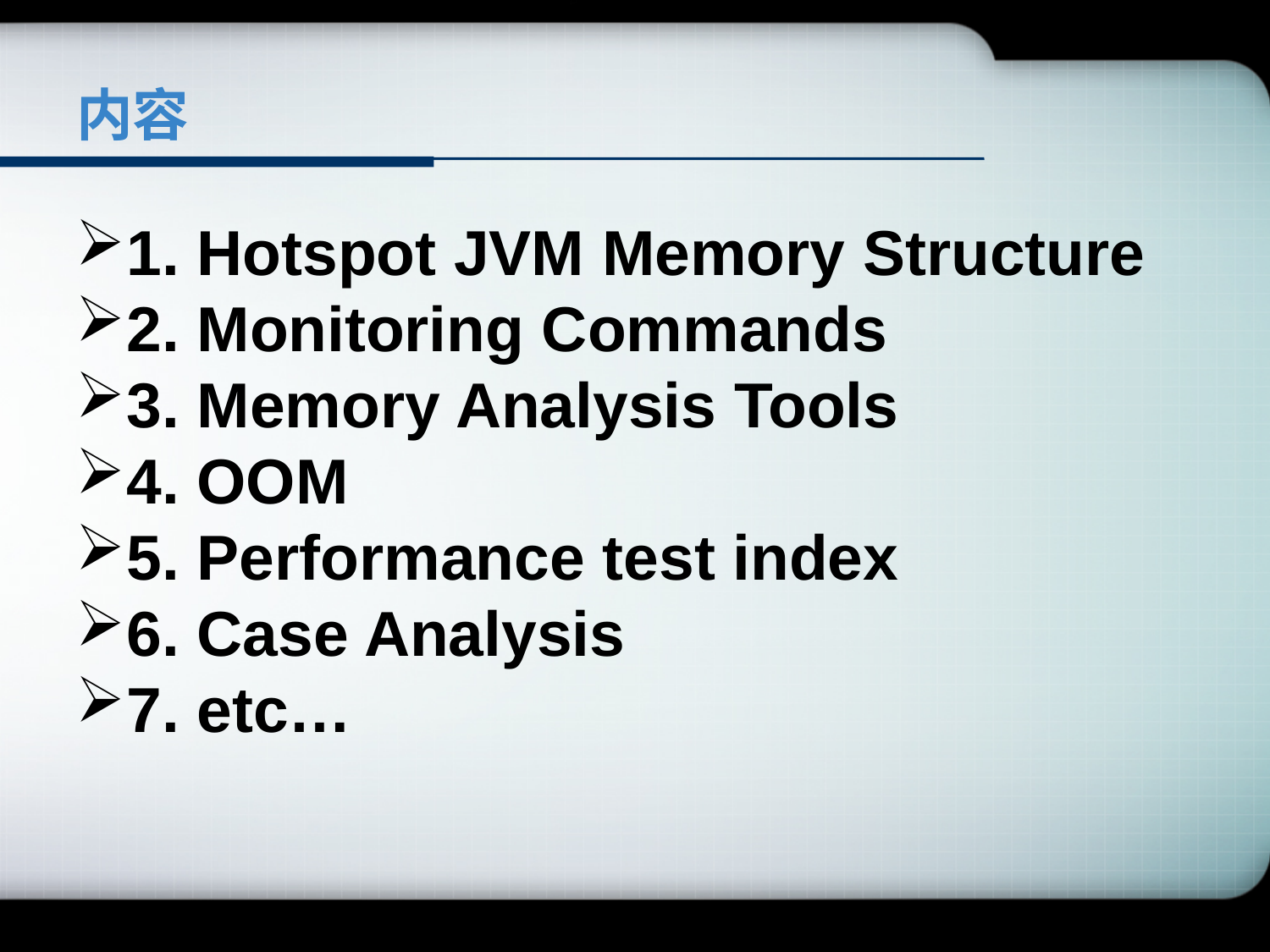

# 内容
1. Hotspot JVM Memory Structure
2. Monitoring Commands
3. Memory Analysis Tools
4. OOM
5. Performance test index
6. Case Analysis
7. etc…